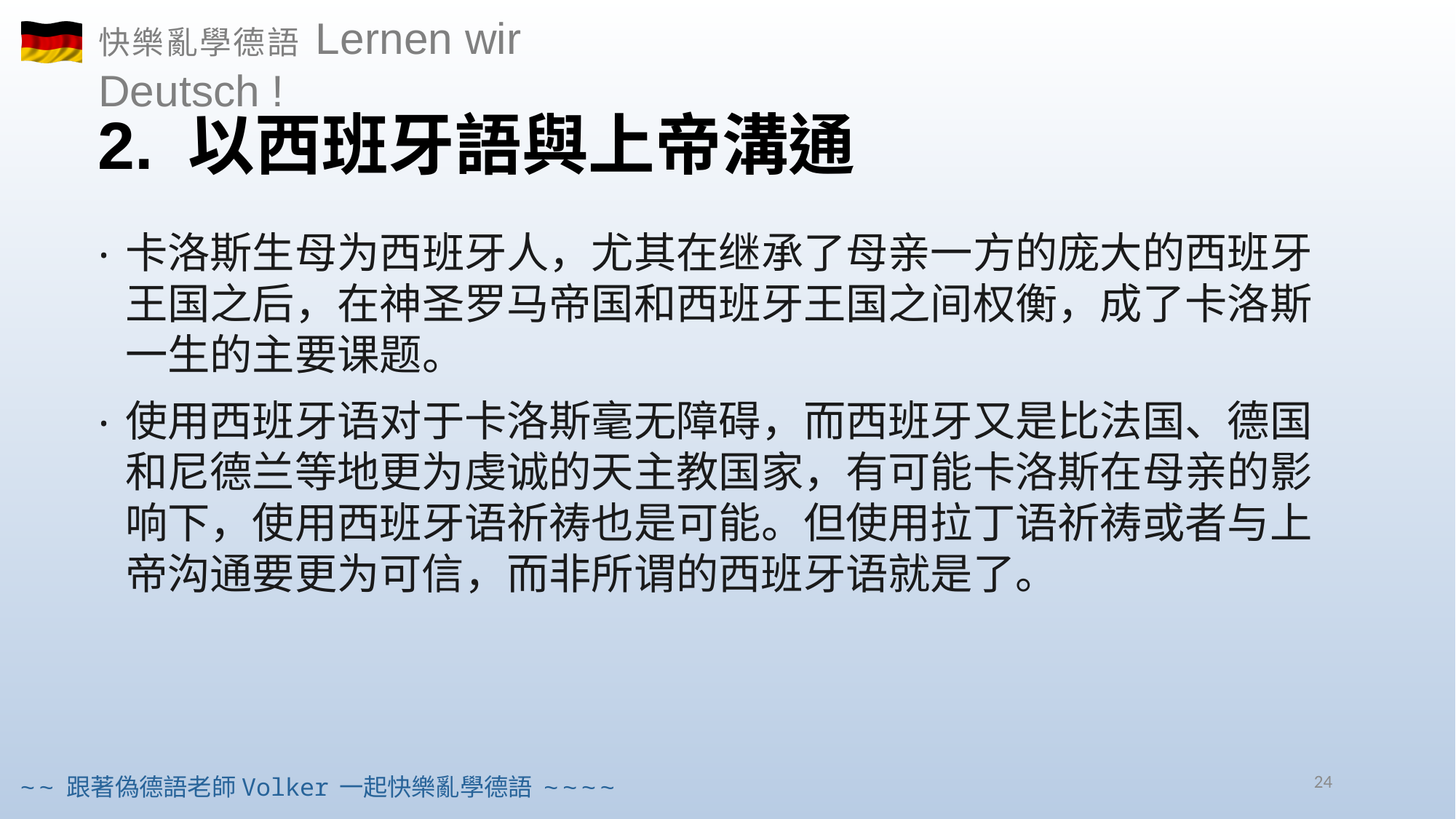

# 2. 以西班牙語與上帝溝通
卡洛斯生母为西班牙人，尤其在继承了母亲一方的庞大的西班牙王国之后，在神圣罗马帝国和西班牙王国之间权衡，成了卡洛斯一生的主要课题。
使用西班牙语对于卡洛斯毫无障碍，而西班牙又是比法国、德国和尼德兰等地更为虔诚的天主教国家，有可能卡洛斯在母亲的影响下，使用西班牙语祈祷也是可能。但使用拉丁语祈祷或者与上帝沟通要更为可信，而非所谓的西班牙语就是了。
24